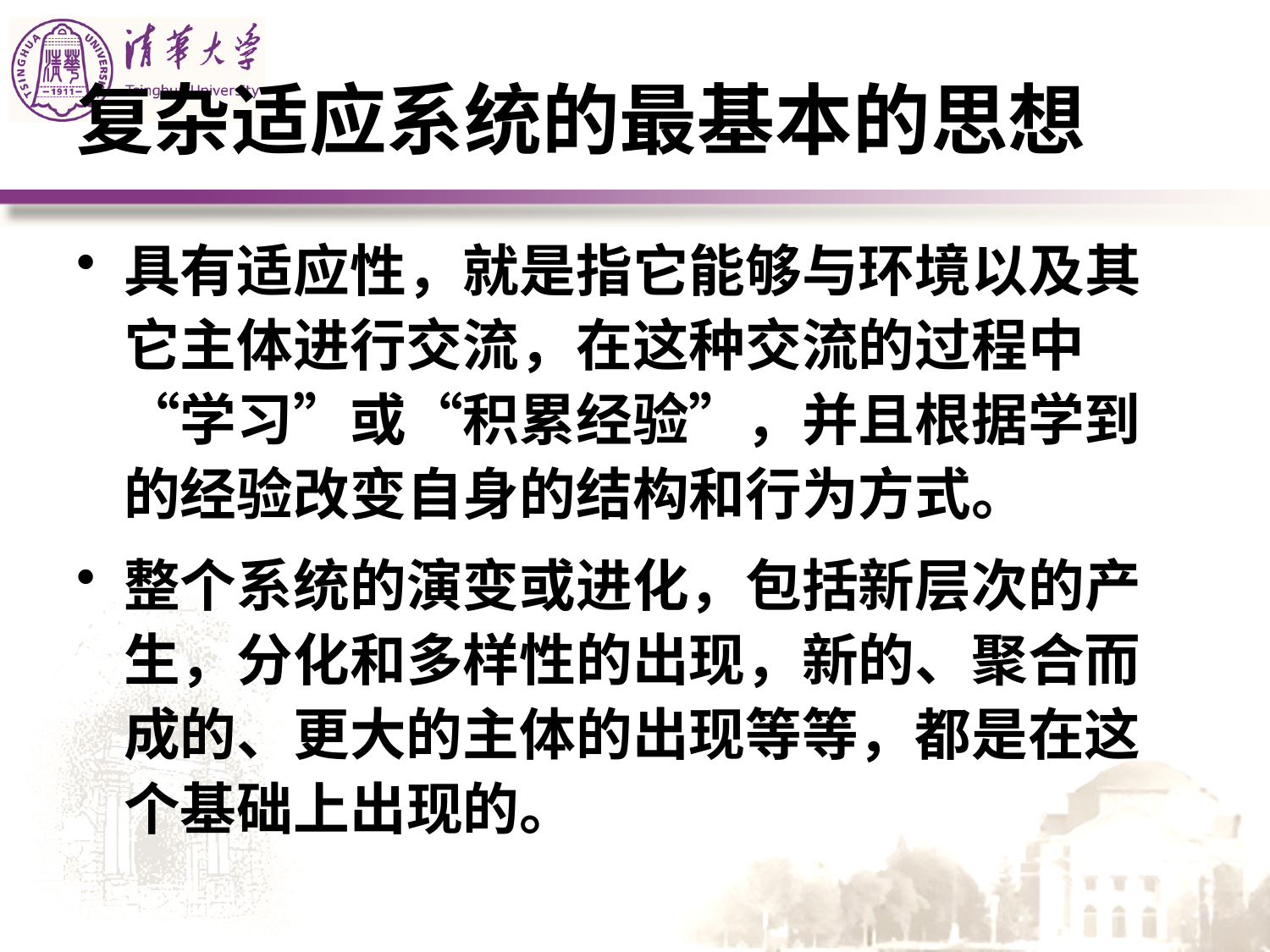

# 复杂适应系统的最基本的思想
具有适应性，就是指它能够与环境以及其它主体进行交流，在这种交流的过程中“学习”或“积累经验”，并且根据学到的经验改变自身的结构和行为方式。
整个系统的演变或进化，包括新层次的产生，分化和多样性的出现，新的、聚合而成的、更大的主体的出现等等，都是在这个基础上出现的。